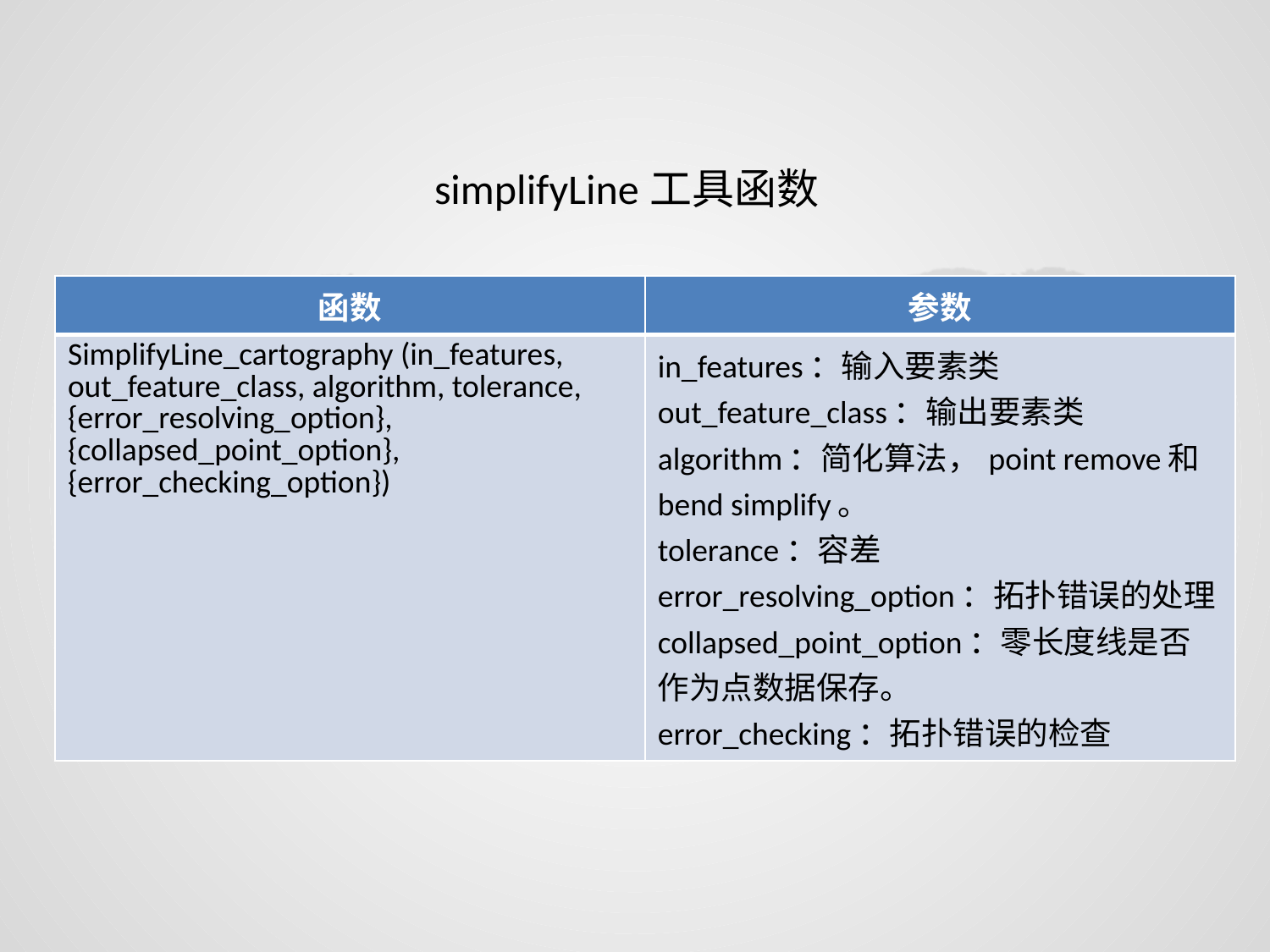

simplifyLine工具函数
| 函数 | 参数 |
| --- | --- |
| SimplifyLine\_cartography (in\_features, out\_feature\_class, algorithm, tolerance, {error\_resolving\_option}, {collapsed\_point\_option}, {error\_checking\_option}) | in\_features：输入要素类 out\_feature\_class：输出要素类 algorithm：简化算法，point remove和bend simplify。 tolerance：容差 error\_resolving\_option：拓扑错误的处理 collapsed\_point\_option：零长度线是否作为点数据保存。 error\_checking：拓扑错误的检查 |